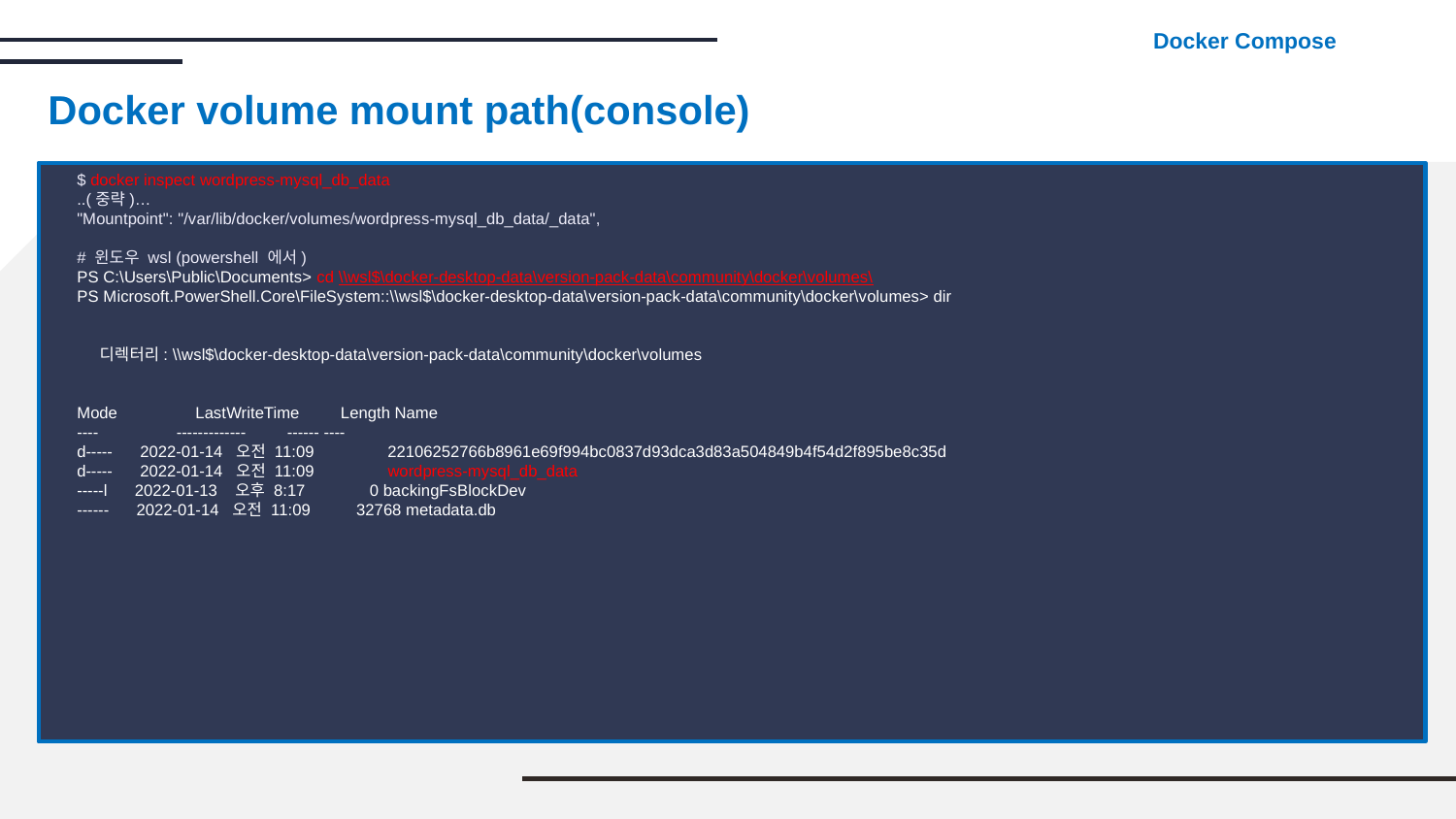

Docker Compose
# Docker volume mount path(console)
$ docker inspect wordpress-mysql_db_data
..(중략)…
"Mountpoint": "/var/lib/docker/volumes/wordpress-mysql_db_data/_data",

# 윈도우 wsl (powershell 에서)
PS C:\Users\Public\Documents> cd \\wsl$\docker-desktop-data\version-pack-data\community\docker\volumes\
PS Microsoft.PowerShell.Core\FileSystem::\\wsl$\docker-desktop-data\version-pack-data\community\docker\volumes> dir

    디렉터리: \\wsl$\docker-desktop-data\version-pack-data\community\docker\volumes

Mode                 LastWriteTime         Length Name
----                 -------------         ------ ----
d-----      2022-01-14  오전 11:09                22106252766b8961e69f994bc0837d93dca3d83a504849b4f54d2f895be8c35d
d-----      2022-01-14  오전 11:09                wordpress-mysql_db_data
-----l      2022-01-13   오후 8:17              0 backingFsBlockDev
------      2022-01-14  오전 11:09          32768 metadata.db